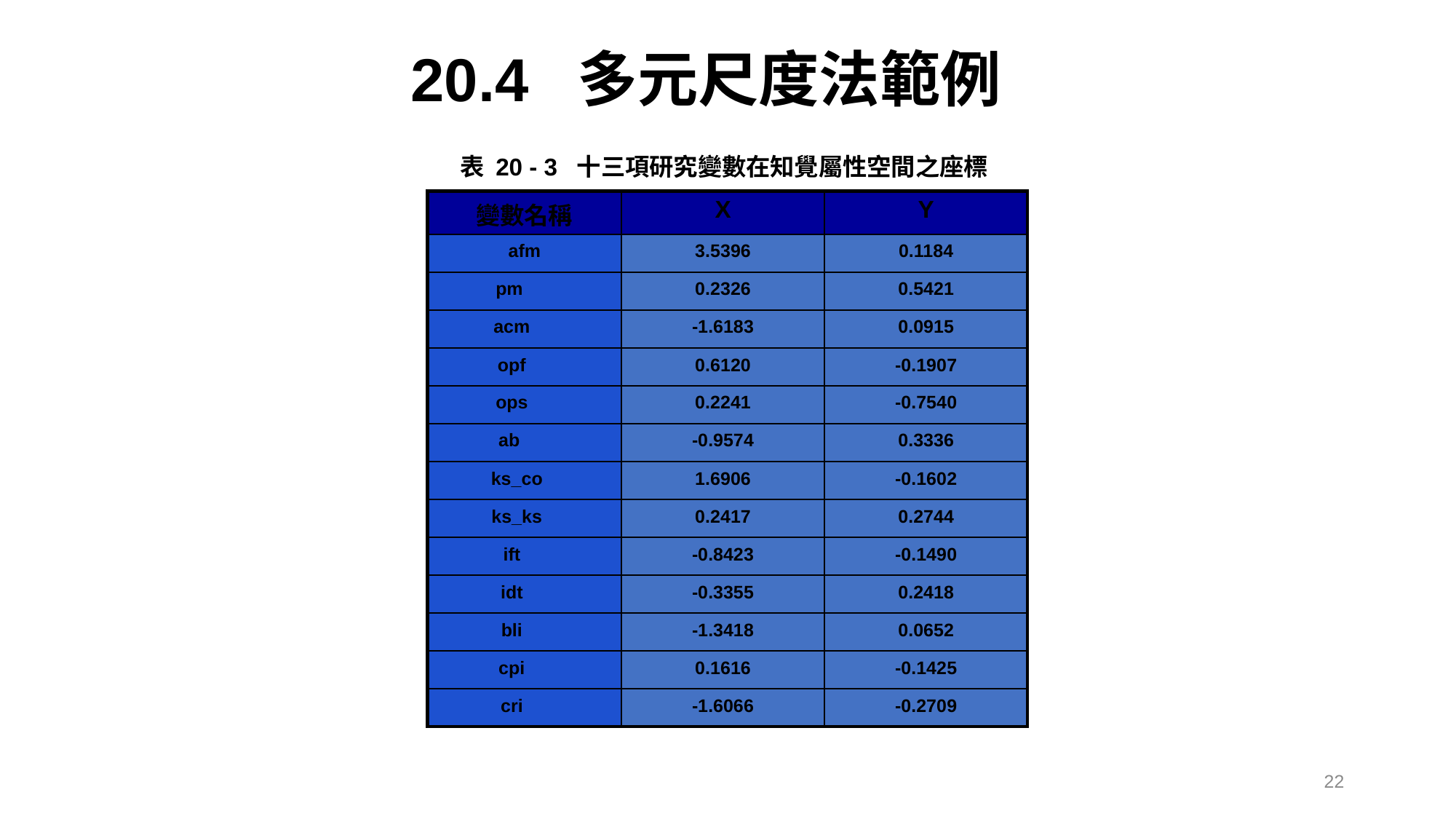

20.4  多元尺度法範例
表 20 - 3  十三項研究變數在知覺屬性空間之座標
| 變數名稱 | X | Y |
| --- | --- | --- |
| afm | 3.5396 | 0.1184 |
| pm | 0.2326 | 0.5421 |
| acm | -1.6183 | 0.0915 |
| opf | 0.6120 | -0.1907 |
| ops | 0.2241 | -0.7540 |
| ab | -0.9574 | 0.3336 |
| ks\_co | 1.6906 | -0.1602 |
| ks\_ks | 0.2417 | 0.2744 |
| ift | -0.8423 | -0.1490 |
| idt | -0.3355 | 0.2418 |
| bli | -1.3418 | 0.0652 |
| cpi | 0.1616 | -0.1425 |
| cri | -1.6066 | -0.2709 |
22